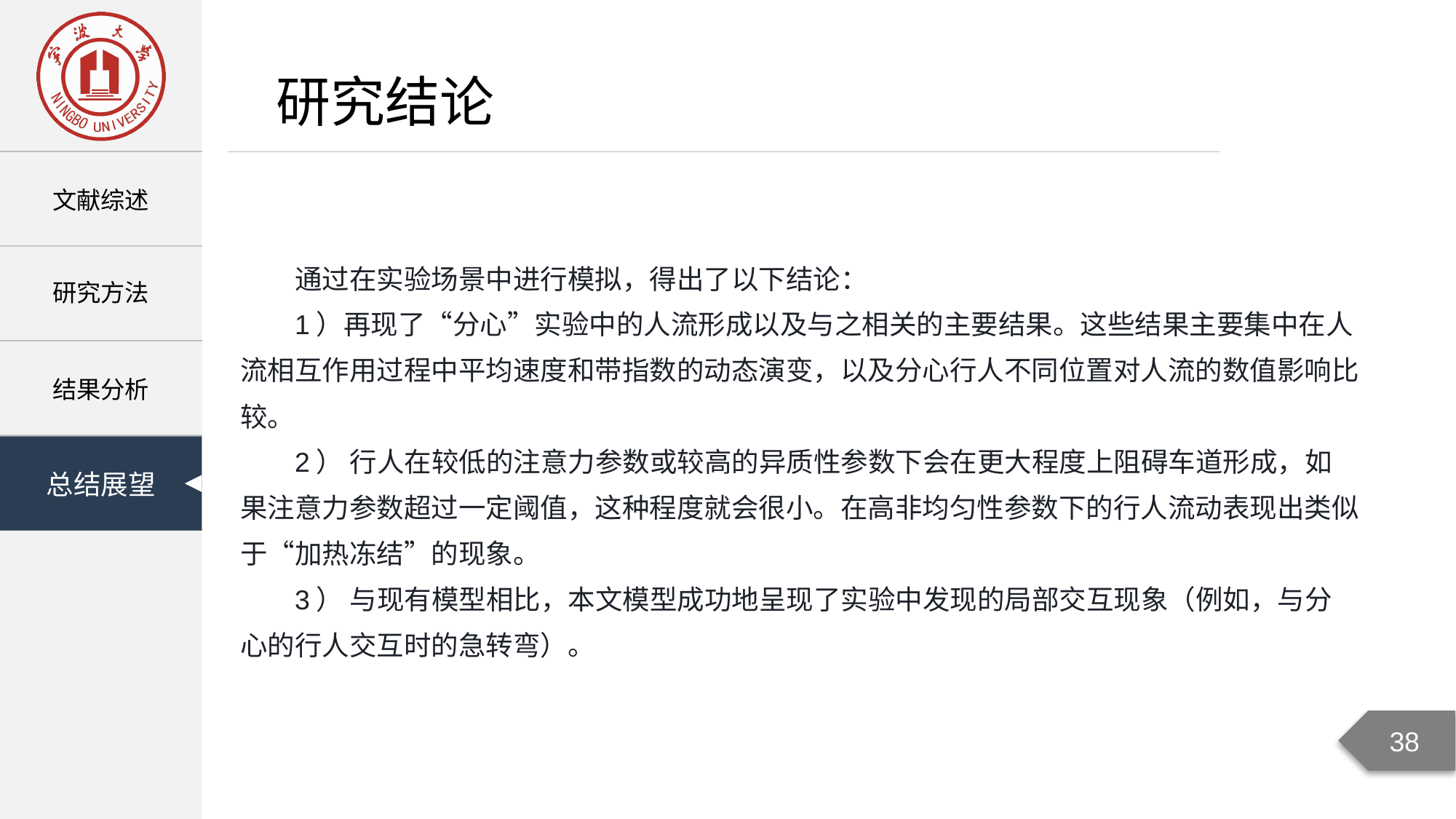

研究结论
通过在实验场景中进行模拟，得出了以下结论：
1）再现了“分心”实验中的人流形成以及与之相关的主要结果。这些结果主要集中在人流相互作用过程中平均速度和带指数的动态演变，以及分心行人不同位置对人流的数值影响比较。
2） 行人在较低的注意力参数或较高的异质性参数下会在更大程度上阻碍车道形成，如果注意力参数超过一定阈值，这种程度就会很小。在高非均匀性参数下的行人流动表现出类似于“加热冻结”的现象。
3） 与现有模型相比，本文模型成功地呈现了实验中发现的局部交互现象（例如，与分心的行人交互时的急转弯）。